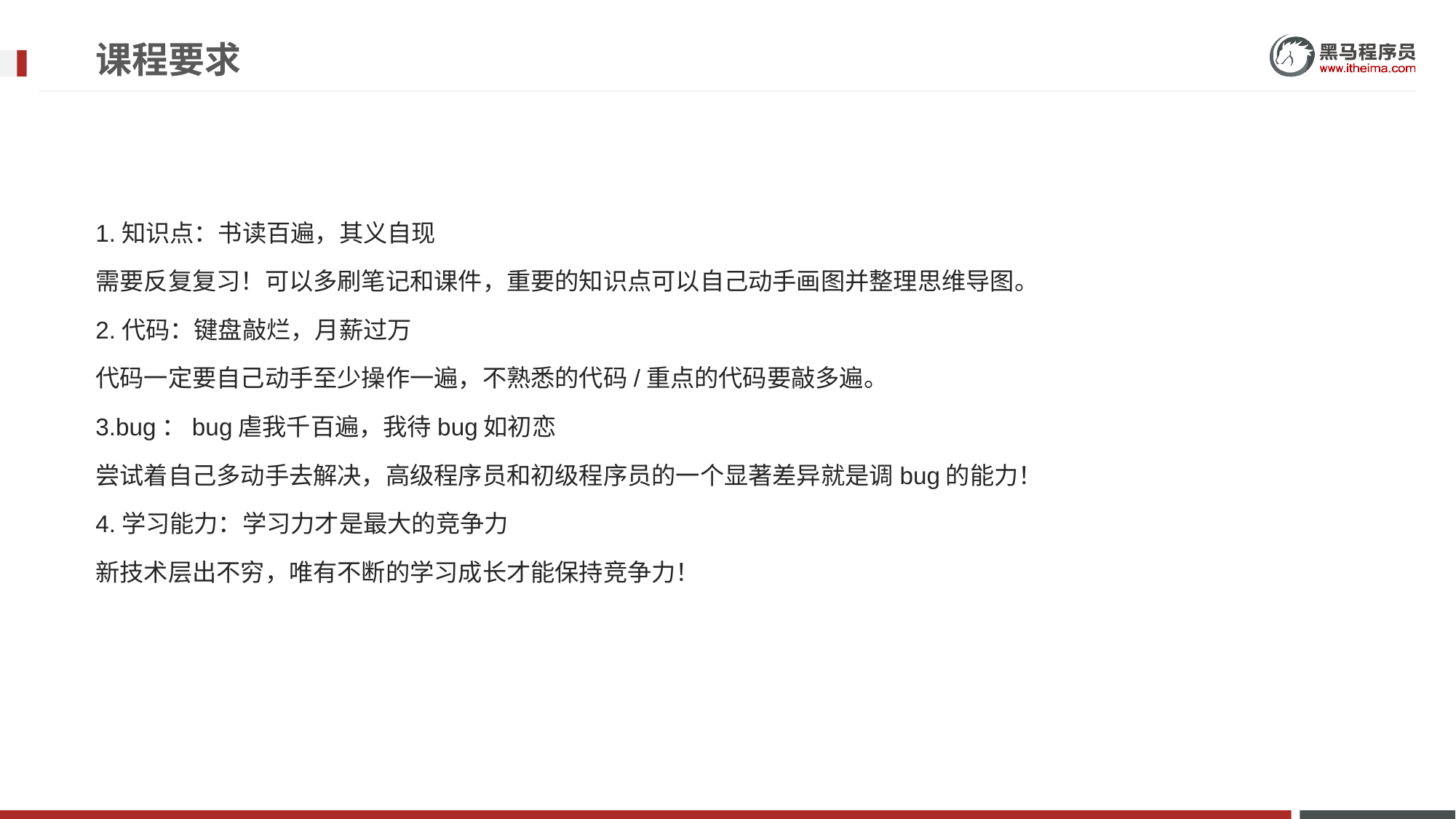

# 课程要求
1.知识点：书读百遍，其义自现
需要反复复习！可以多刷笔记和课件，重要的知识点可以自己动手画图并整理思维导图。
2.代码：键盘敲烂，月薪过万
代码一定要自己动手至少操作一遍，不熟悉的代码/重点的代码要敲多遍。
3.bug：bug虐我千百遍，我待bug如初恋
尝试着自己多动手去解决，高级程序员和初级程序员的一个显著差异就是调bug的能力！
4.学习能力：学习力才是最大的竞争力
新技术层出不穷，唯有不断的学习成长才能保持竞争力！